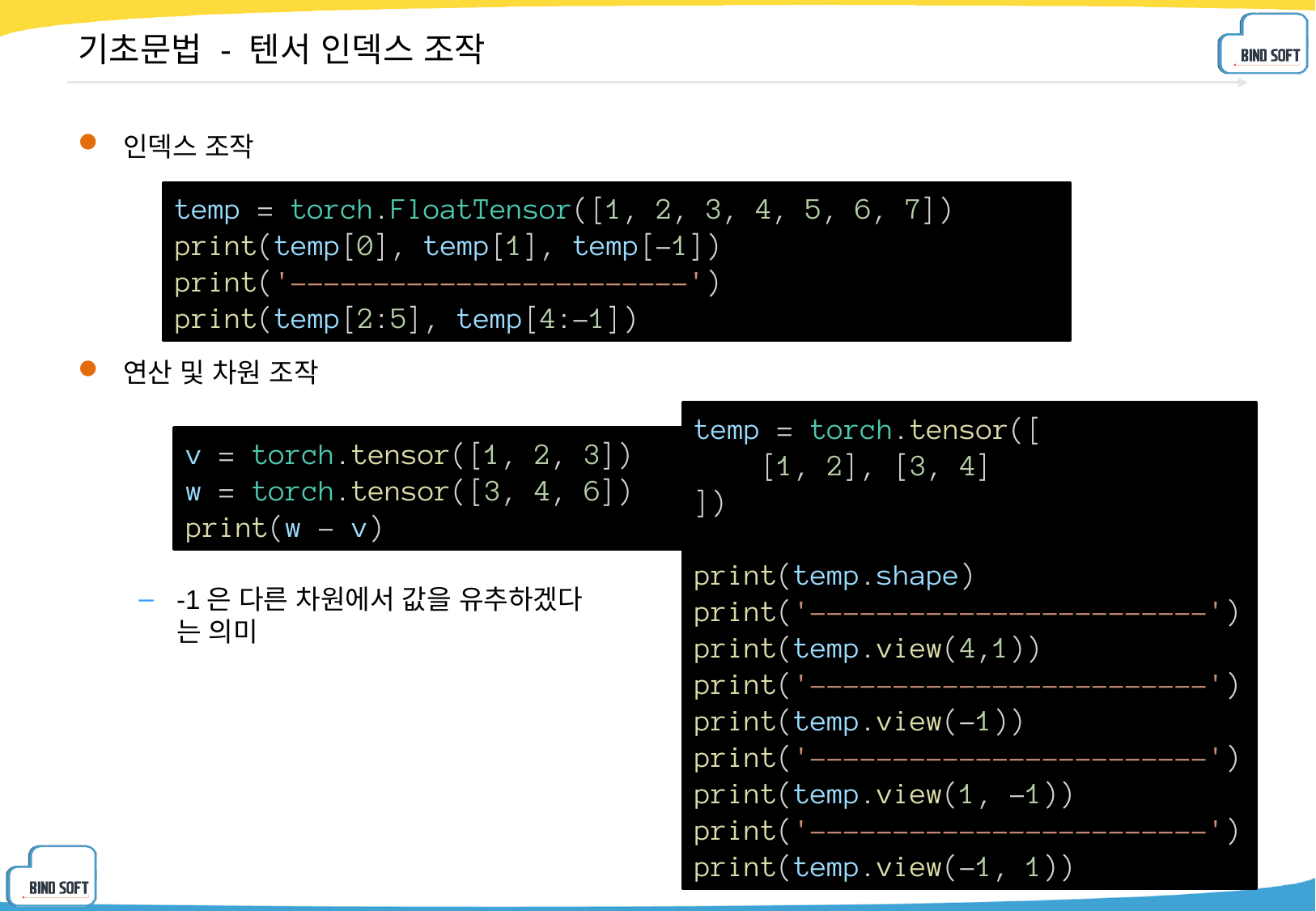

# 기초문법 - 텐서 인덱스 조작
인덱스 조작

연산 및 차원 조작

-1은 다른 차원에서 값을 유추하겠다
는 의미

temp = torch.FloatTensor([1, 2, 3, 4, 5, 6, 7])
print(temp[0], temp[1], temp[-1])
print('------------------------')
print(temp[2:5], temp[4:-1])
temp = torch.tensor([
    [1, 2], [3, 4]
])
print(temp.shape)
print('------------------------')
print(temp.view(4,1))
print('------------------------')
print(temp.view(-1))
print('------------------------')
print(temp.view(1, -1))
print('------------------------')
print(temp.view(-1, 1))
v = torch.tensor([1, 2, 3])
w = torch.tensor([3, 4, 6])
print(w - v)